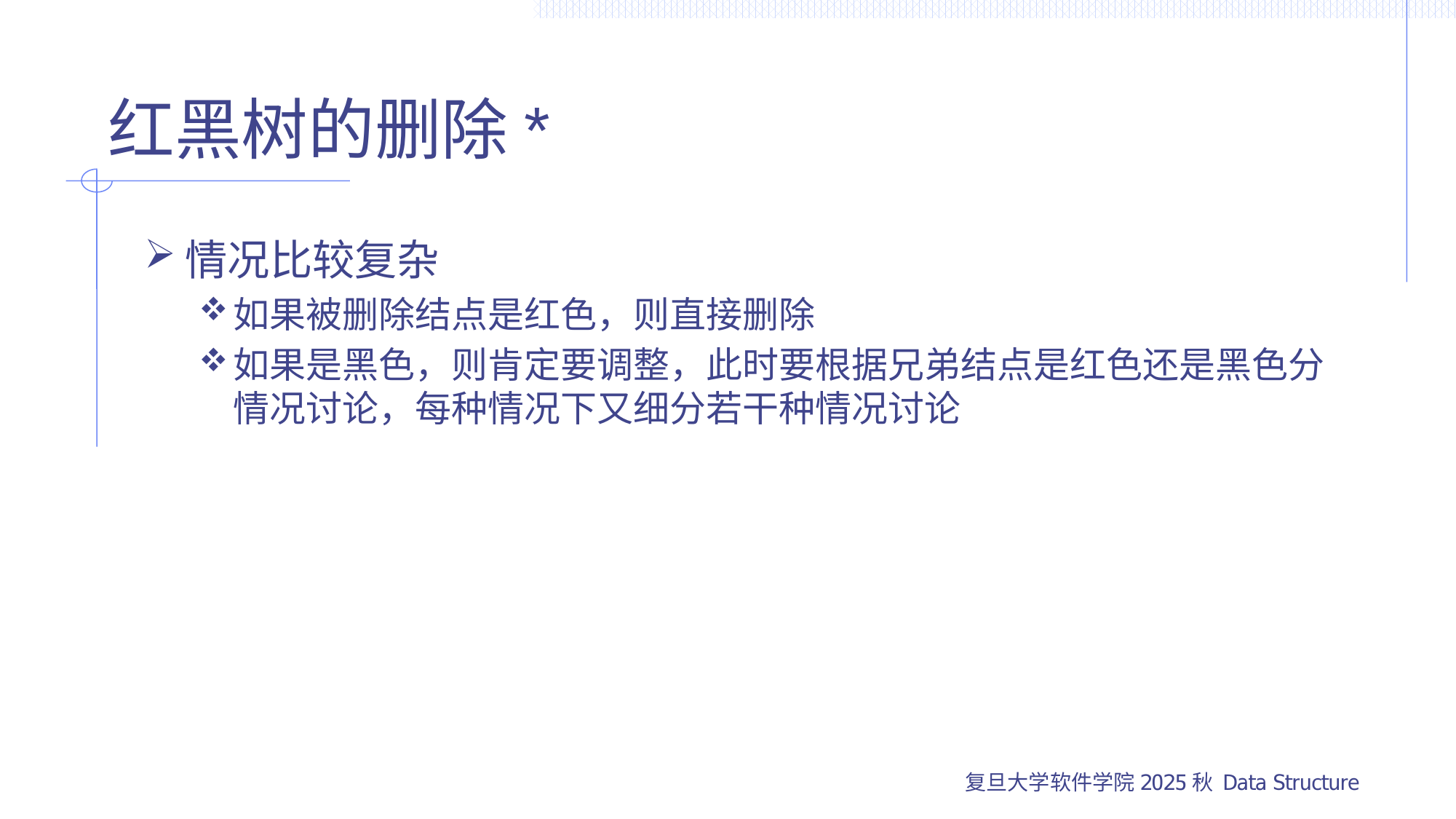

# 红黑树的删除*
情况比较复杂
如果被删除结点是红色，则直接删除
如果是黑色，则肯定要调整，此时要根据兄弟结点是红色还是黑色分情况讨论，每种情况下又细分若干种情况讨论